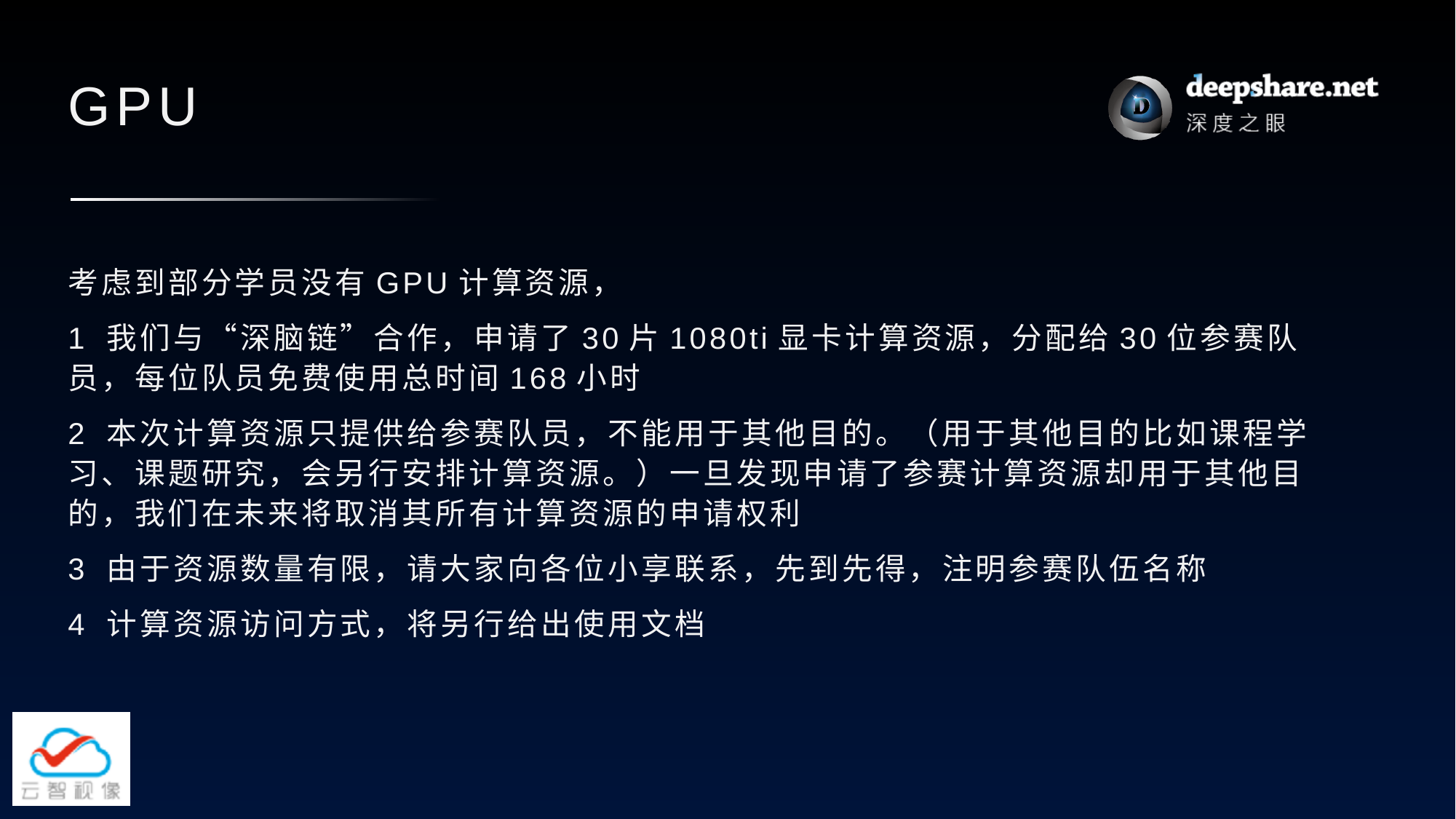

# GPU

考虑到部分学员没有GPU计算资源，
1 我们与“深脑链”合作，申请了30片1080ti显卡计算资源，分配给30位参赛队员，每位队员免费使用总时间168小时
2 本次计算资源只提供给参赛队员，不能用于其他目的。（用于其他目的比如课程学习、课题研究，会另行安排计算资源。）一旦发现申请了参赛计算资源却用于其他目的，我们在未来将取消其所有计算资源的申请权利
3 由于资源数量有限，请大家向各位小享联系，先到先得，注明参赛队伍名称
4 计算资源访问方式，将另行给出使用文档